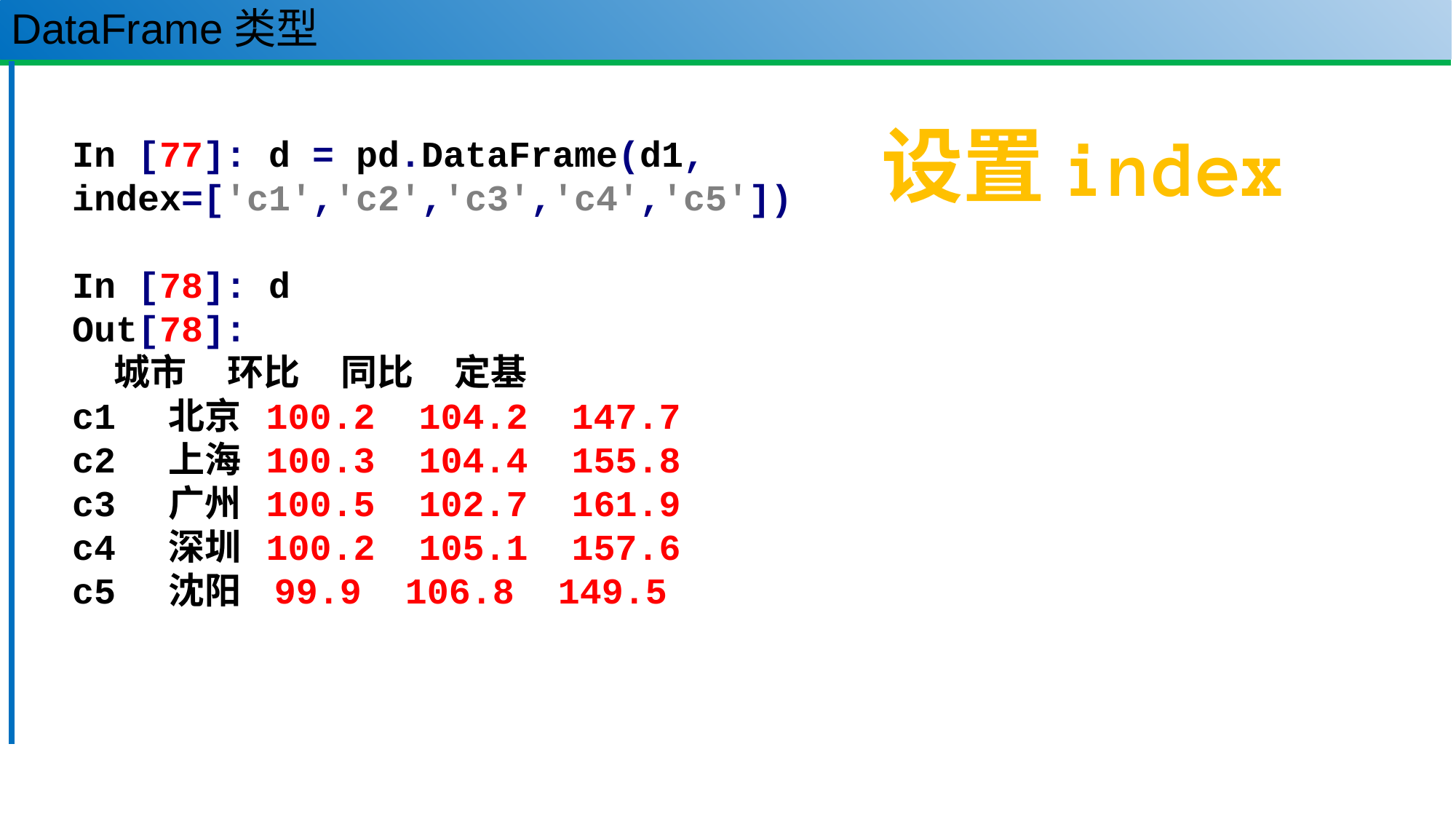

# DataFrame类型
设置index
In [77]: d = pd.DataFrame(d1, index=['c1','c2','c3','c4','c5'])

In [78]: d
Out[78]:
    城市     环比     同比     定基
c1  北京  100.2  104.2  147.7
c2  上海  100.3  104.4  155.8
c3  广州  100.5  102.7  161.9
c4  深圳  100.2  105.1  157.6
c5  沈阳   99.9  106.8  149.5